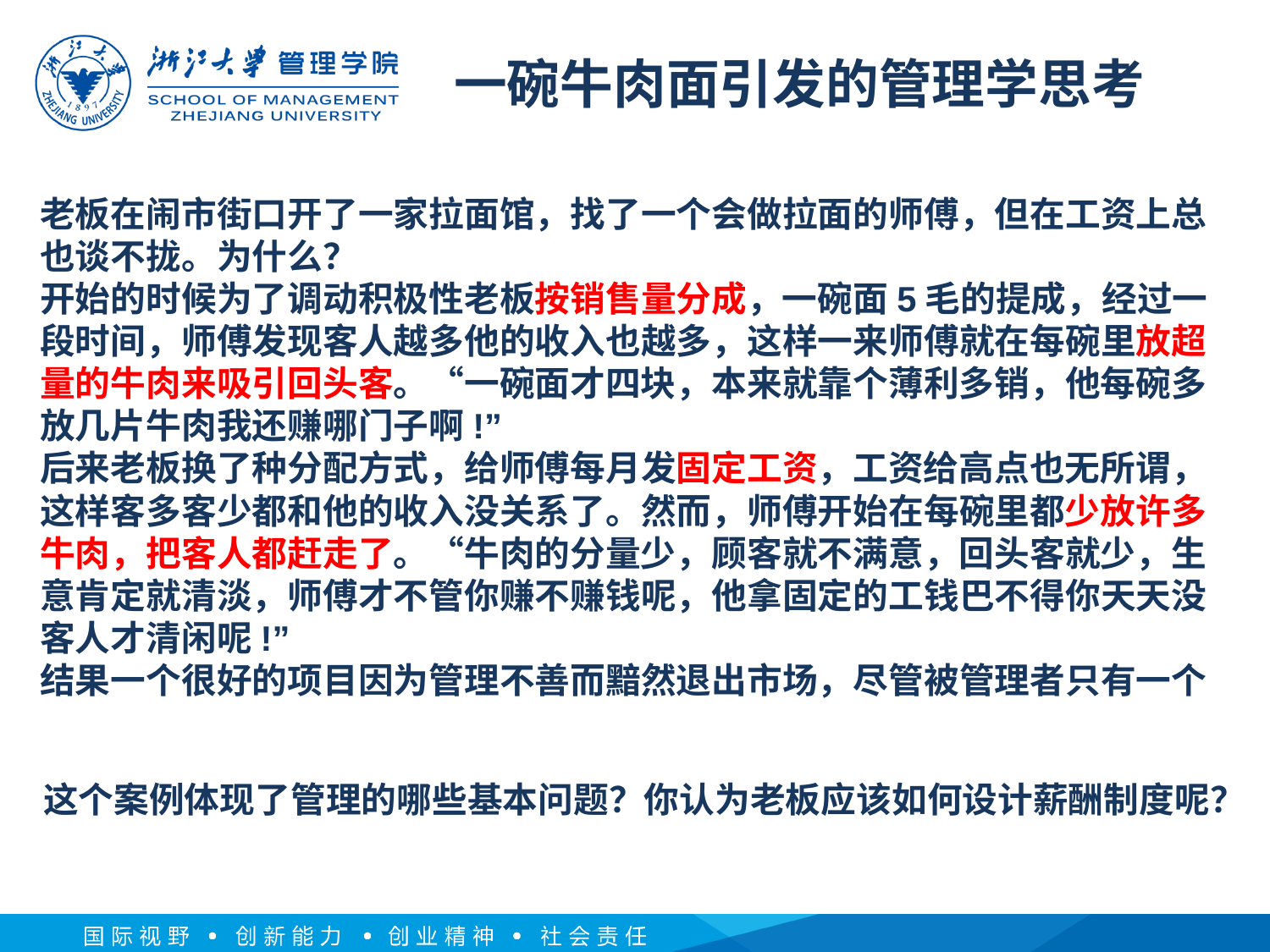

一碗牛肉面引发的管理学思考
老板在闹市街口开了一家拉面馆，找了一个会做拉面的师傅，但在工资上总也谈不拢。为什么？
开始的时候为了调动积极性老板按销售量分成，一碗面5毛的提成，经过一段时间，师傅发现客人越多他的收入也越多，这样一来师傅就在每碗里放超量的牛肉来吸引回头客。“一碗面才四块，本来就靠个薄利多销，他每碗多放几片牛肉我还赚哪门子啊!”
后来老板换了种分配方式，给师傅每月发固定工资，工资给高点也无所谓，这样客多客少都和他的收入没关系了。然而，师傅开始在每碗里都少放许多牛肉，把客人都赶走了。“牛肉的分量少，顾客就不满意，回头客就少，生意肯定就清淡，师傅才不管你赚不赚钱呢，他拿固定的工钱巴不得你天天没客人才清闲呢!”
结果一个很好的项目因为管理不善而黯然退出市场，尽管被管理者只有一个
这个案例体现了管理的哪些基本问题？你认为老板应该如何设计薪酬制度呢？